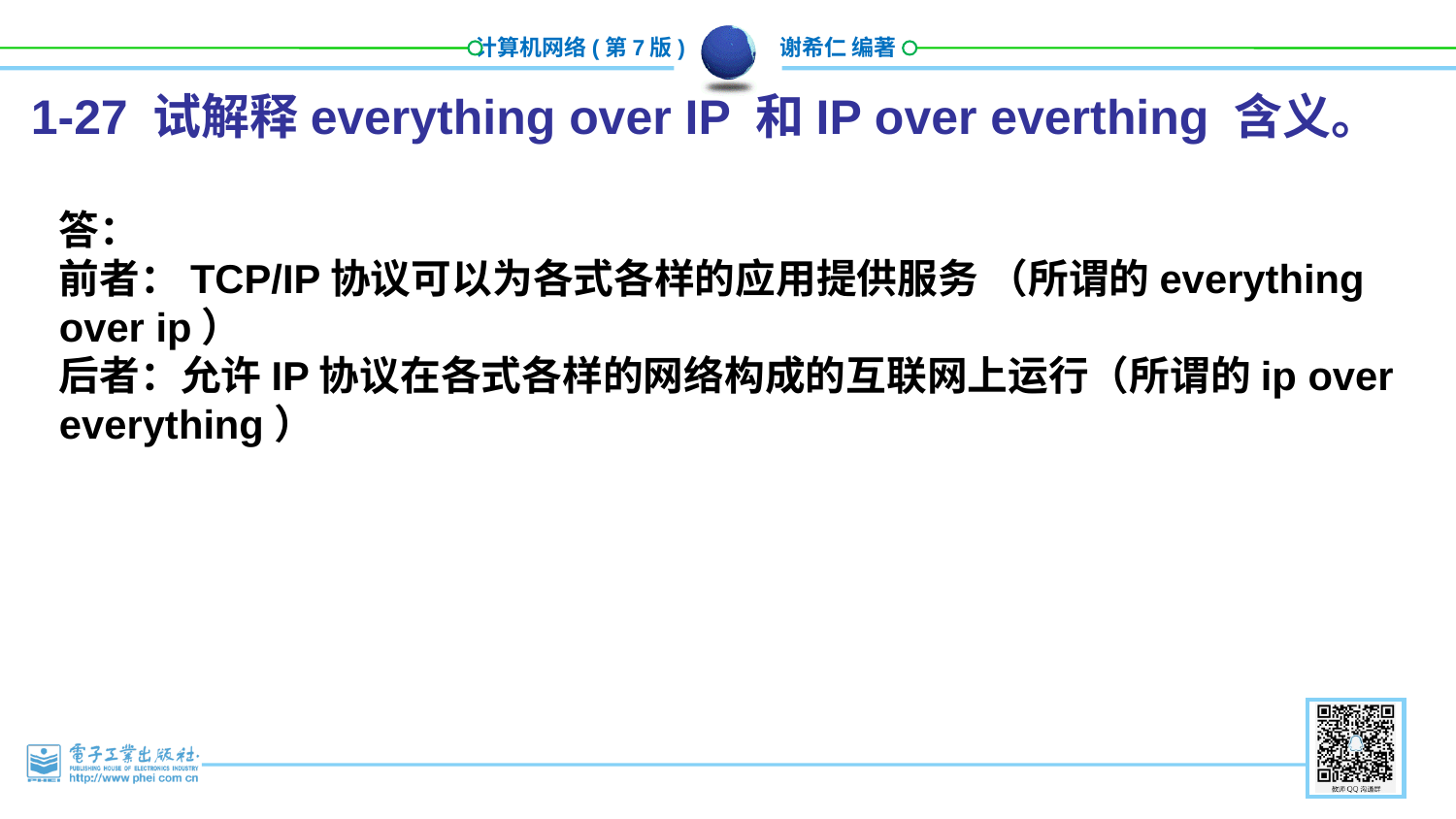

1-27 试解释everything over IP 和IP over everthing 含义。
答：
前者：TCP/IP协议可以为各式各样的应用提供服务 （所谓的everything over ip）
后者：允许IP协议在各式各样的网络构成的互联网上运行（所谓的ip over everything）